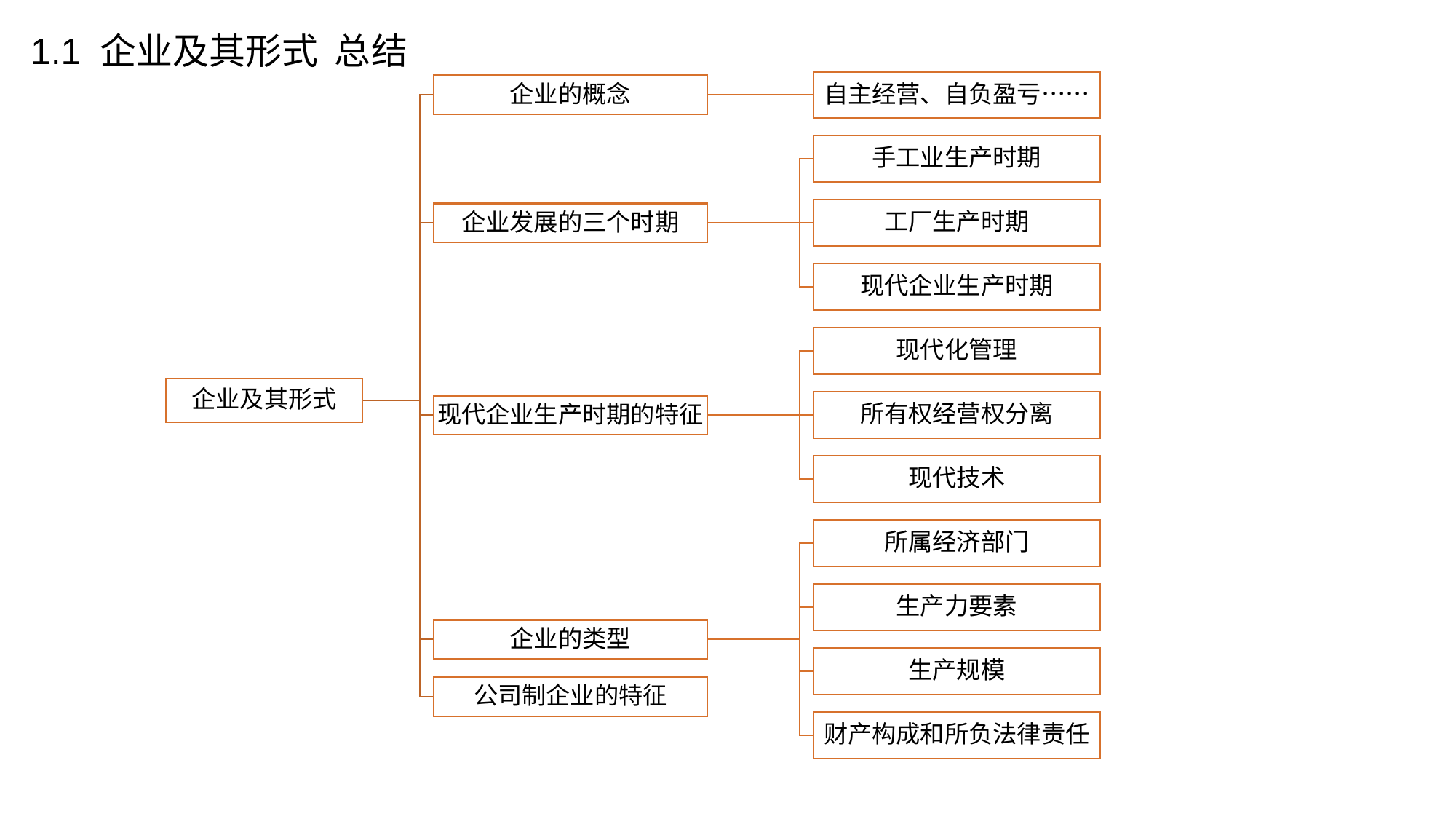

1.1 企业及其形式  总结
企业及其形式
企业的概念
自主经营、自负盈亏……
企业发展的三个时期
手工业生产时期
工厂生产时期
现代企业生产时期
现代企业生产时期的特征
现代化管理
所有权经营权分离
现代技术
企业的类型
所属经济部门
生产力要素
生产规模
财产构成和所负法律责任
公司制企业的特征